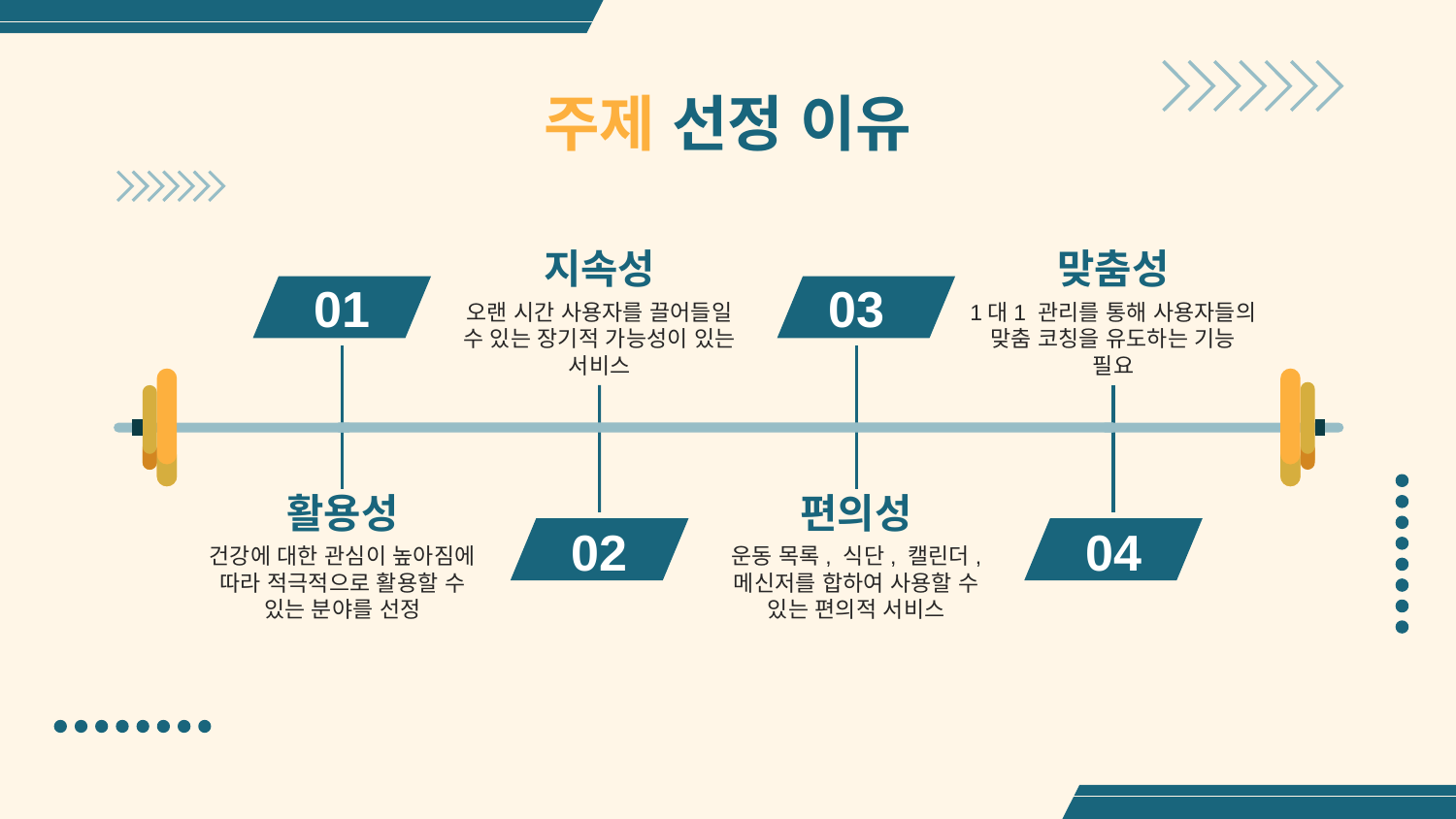

# 주제 선정 이유

지속성
맞춤성
01
03

오랜 시간 사용자를 끌어들일 수 있는 장기적 가능성이 있는 서비스
1대1 관리를 통해 사용자들의 맞춤 코칭을 유도하는 기능 필요

활용성
편의성
02
04

건강에 대한 관심이 높아짐에 따라 적극적으로 활용할 수 있는 분야를 선정
운동 목록, 식단, 캘린더, 메신저를 합하여 사용할 수 있는 편의적 서비스